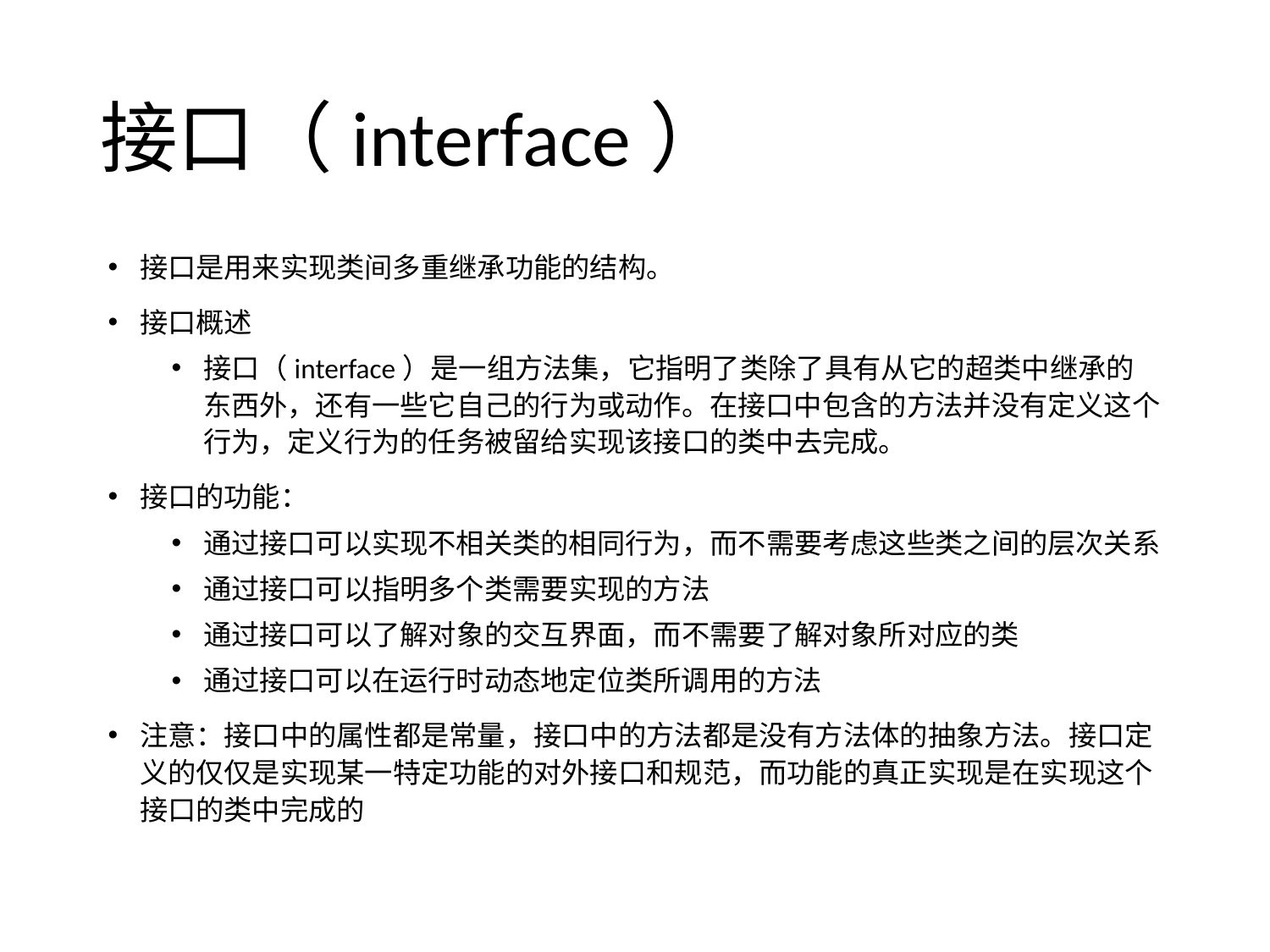

# 接口（interface）
接口是用来实现类间多重继承功能的结构。
接口概述
接口（interface）是一组方法集，它指明了类除了具有从它的超类中继承的东西外，还有一些它自己的行为或动作。在接口中包含的方法并没有定义这个行为，定义行为的任务被留给实现该接口的类中去完成。
接口的功能：
通过接口可以实现不相关类的相同行为，而不需要考虑这些类之间的层次关系
通过接口可以指明多个类需要实现的方法
通过接口可以了解对象的交互界面，而不需要了解对象所对应的类
通过接口可以在运行时动态地定位类所调用的方法
注意：接口中的属性都是常量，接口中的方法都是没有方法体的抽象方法。接口定义的仅仅是实现某一特定功能的对外接口和规范，而功能的真正实现是在实现这个接口的类中完成的